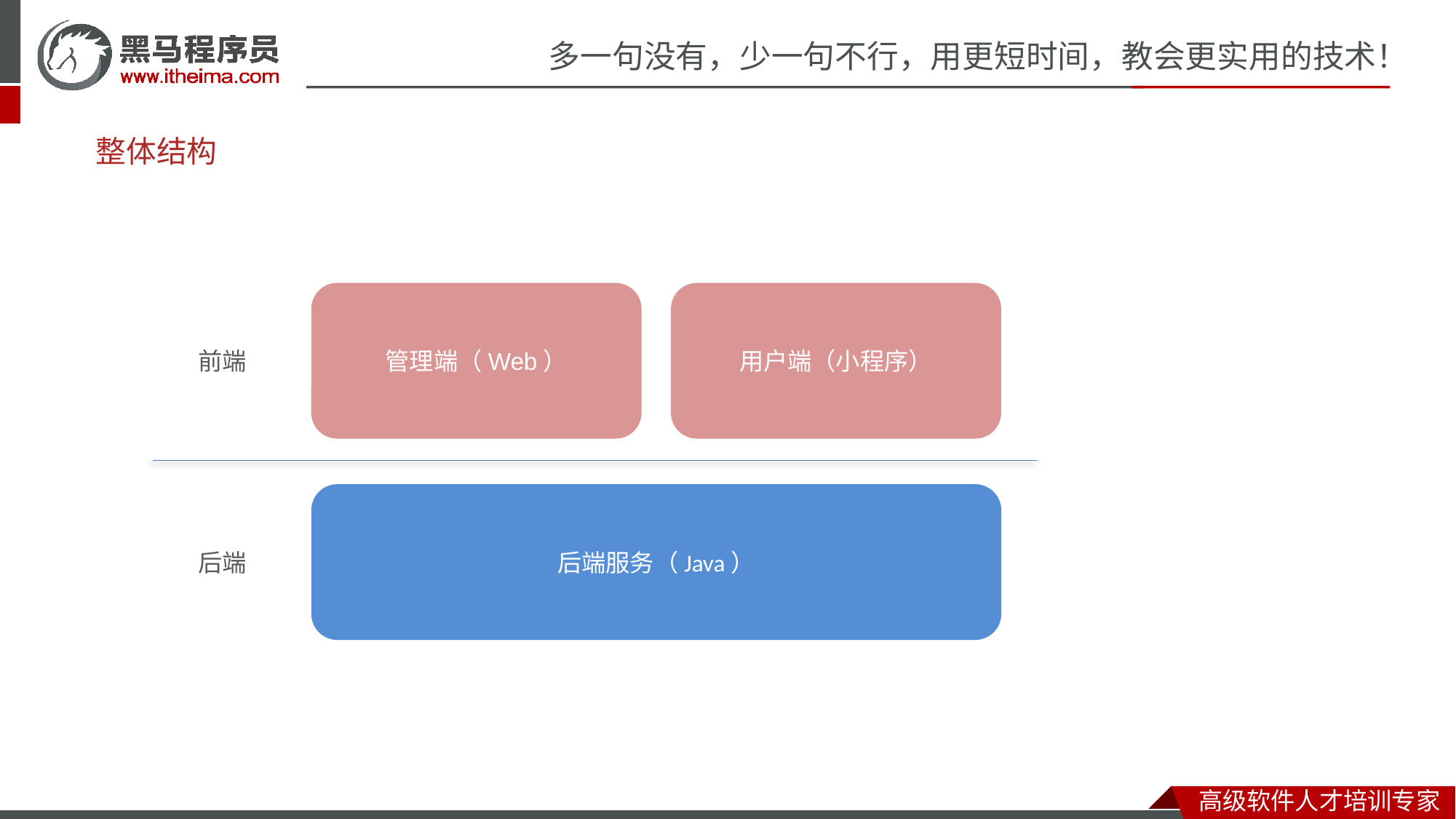

# 整体结构
用户端（小程序）
管理端（Web）
前端
后端服务（Java）
后端